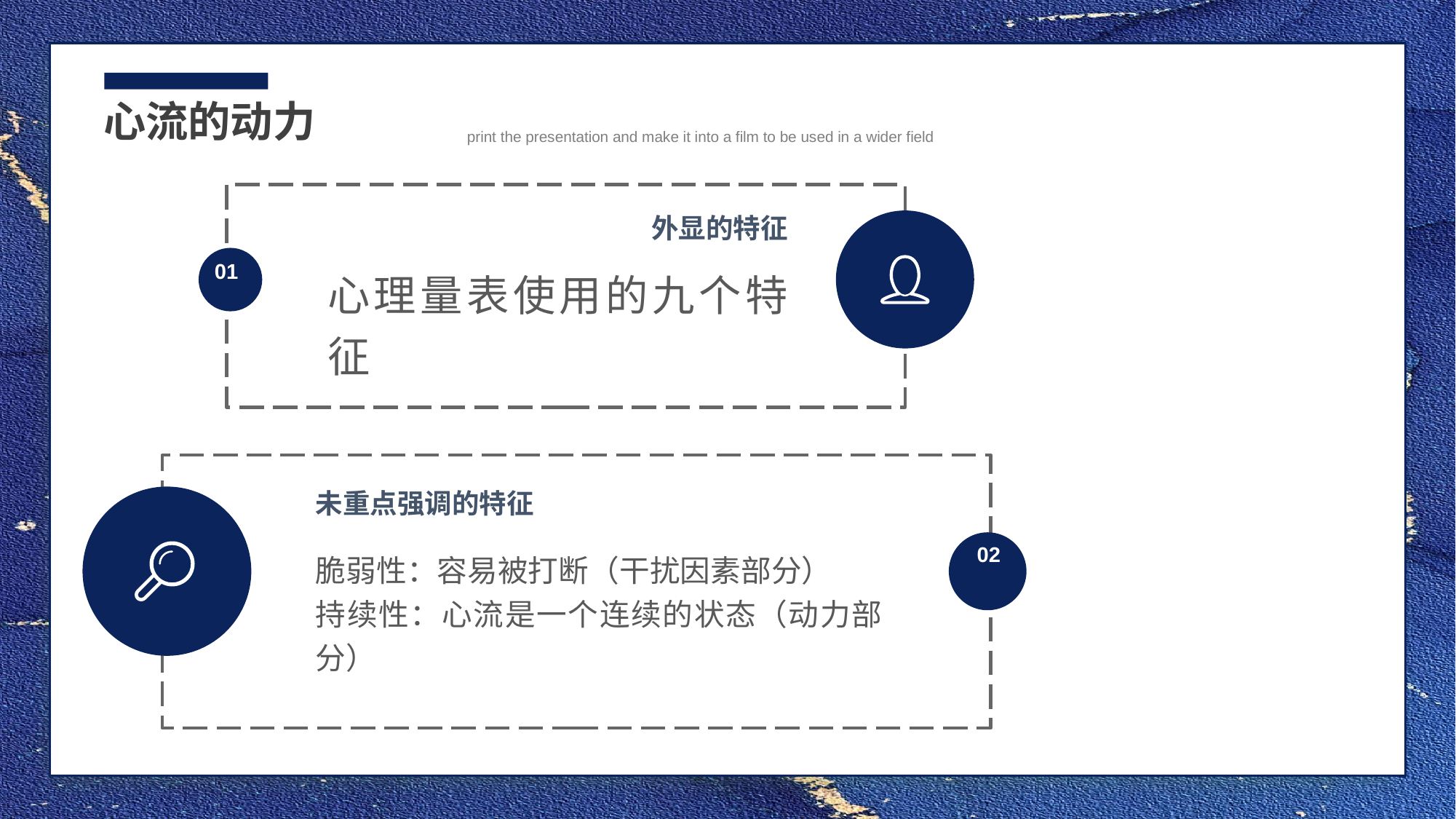

心流的动力
print the presentation and make it into a film to be used in a wider field

外显的特征

01
心理量表使用的九个特征

未重点强调的特征

02
脆弱性：容易被打断（干扰因素部分）
持续性：心流是一个连续的状态（动力部分）